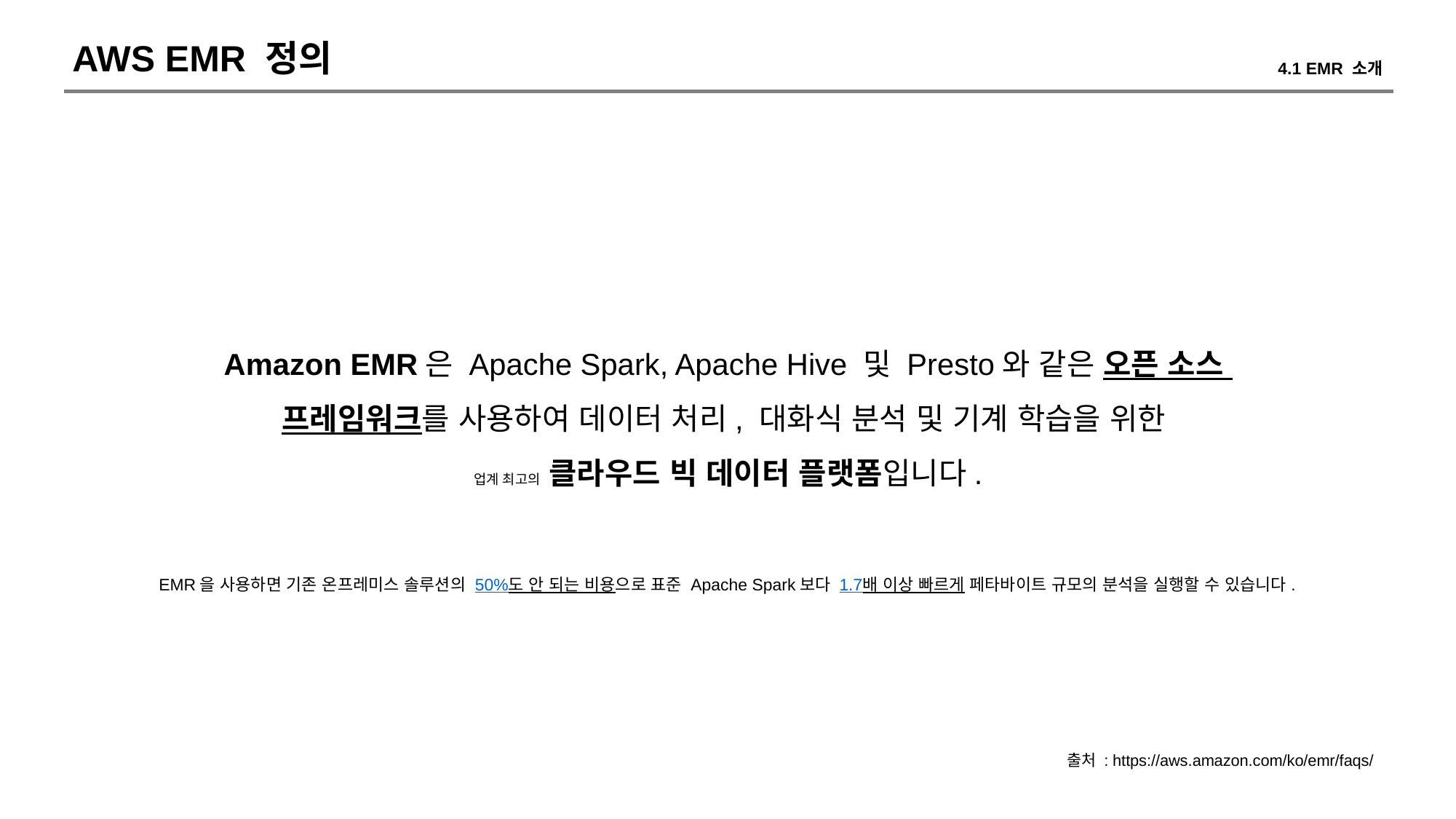

AWS EMR 정의
4.1 EMR 소개
Amazon EMR은 Apache Spark, Apache Hive 및 Presto와 같은 오픈 소스
프레임워크를 사용하여 데이터 처리, 대화식 분석 및 기계 학습을 위한
업계 최고의 클라우드 빅 데이터 플랫폼입니다.
 EMR을 사용하면 기존 온프레미스 솔루션의 50%도 안 되는 비용으로 표준 Apache Spark보다 1.7배 이상 빠르게 페타바이트 규모의 분석을 실행할 수 있습니다.
출처 : https://aws.amazon.com/ko/emr/faqs/